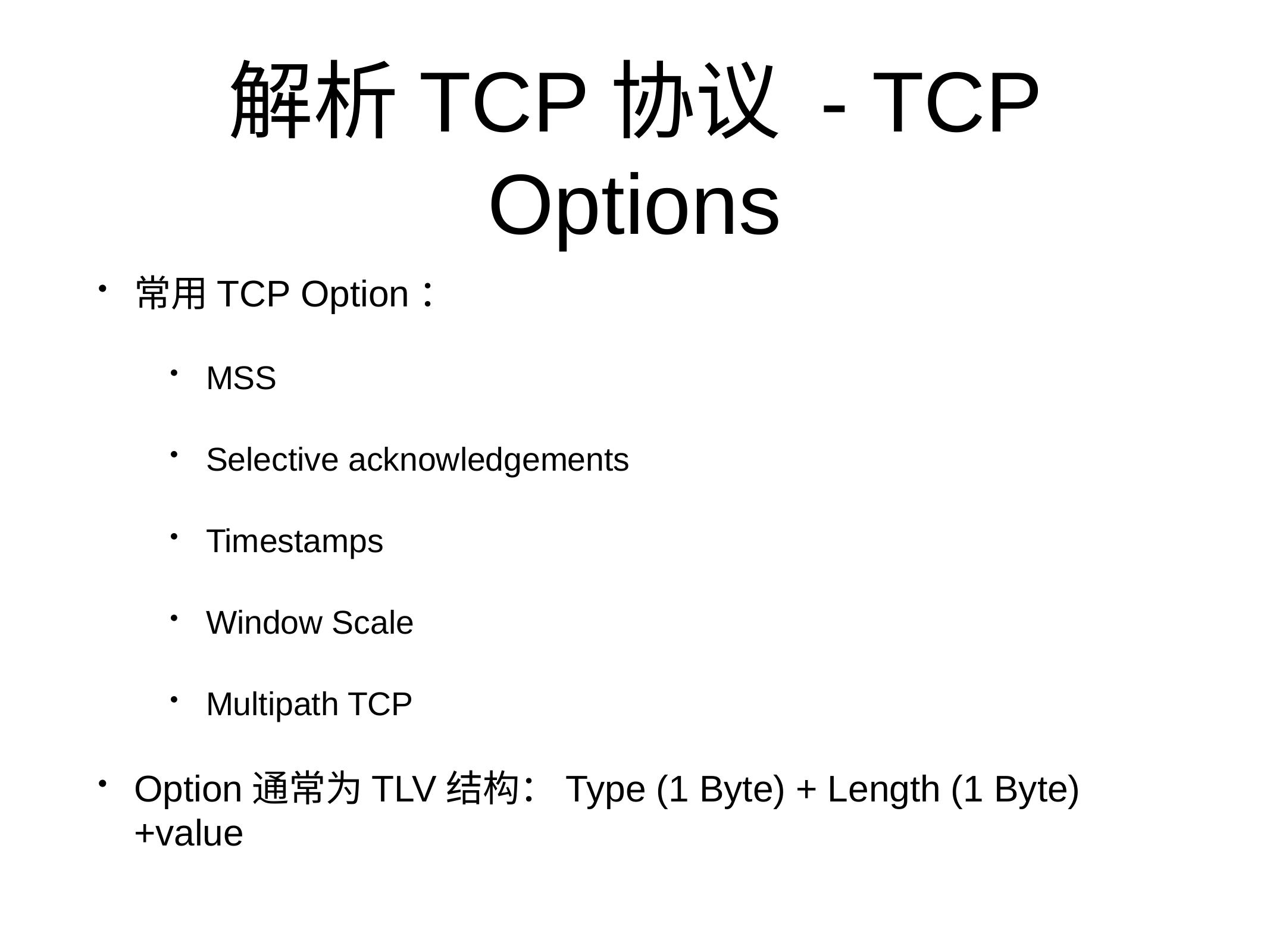

# 解析TCP协议 - TCP Options
常用TCP Option：
MSS
Selective acknowledgements
Timestamps
Window Scale
Multipath TCP
Option通常为TLV结构：Type (1 Byte) + Length (1 Byte) +value